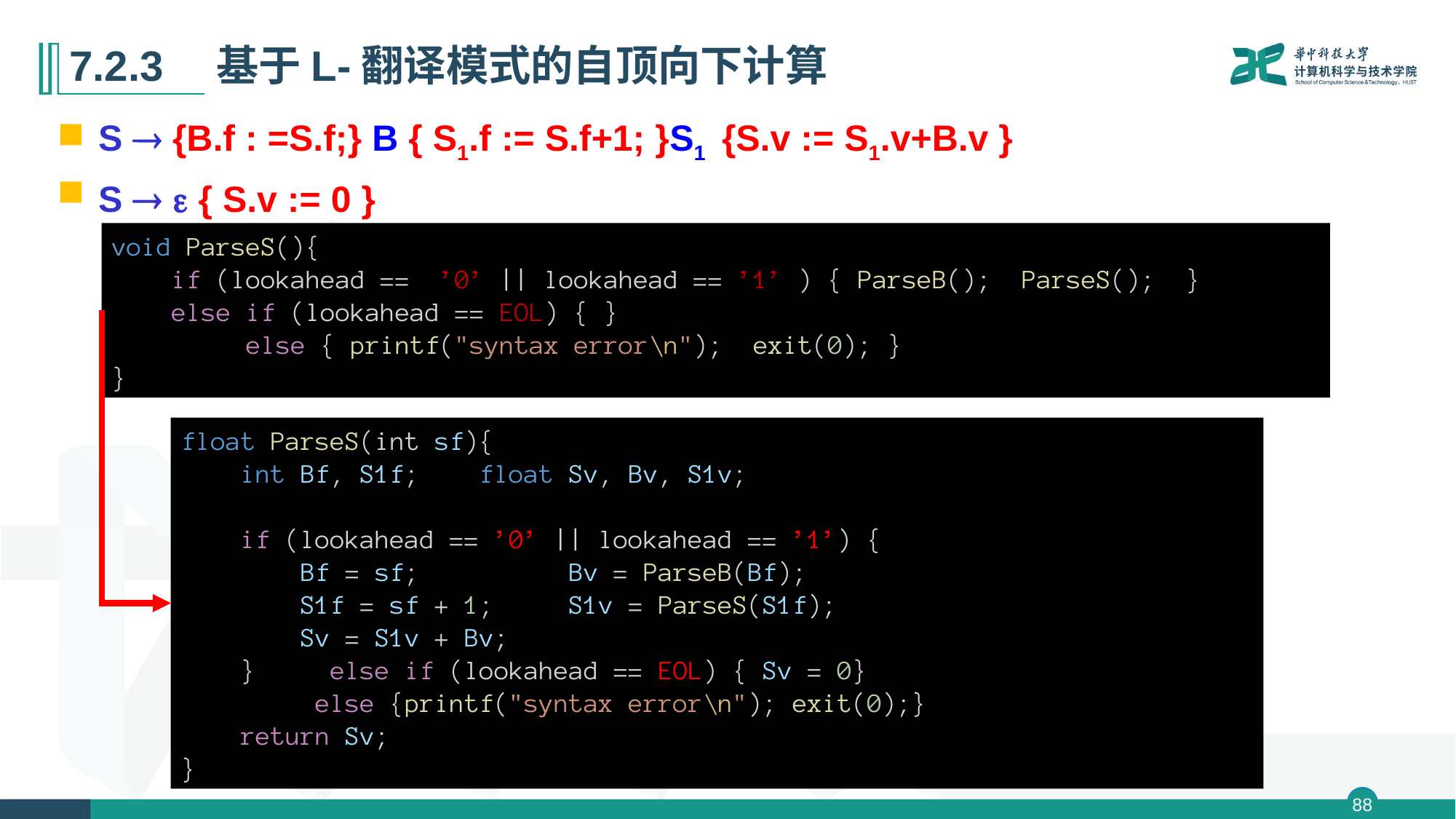

# 7.2.3　基于L-翻译模式的自顶向下计算
S → {B.f : =S.f;} B { S1.f := S.f+1; }S1  {S.v := S1.v+B.v }
S → ε { S.v := 0 }

void ParseS(){
    if (lookahead ==  ’0’ || lookahead == ’1’ ) { ParseB();  ParseS();  }
    else if (lookahead == EOL) { }
         else { printf("syntax error\n");  exit(0); }
}
float ParseS(int sf){
    int Bf, S1f;    float Sv, Bv, S1v;

    if (lookahead == ’0’ || lookahead == ’1’) {
        Bf = sf;          Bv = ParseB(Bf);
        S1f = sf + 1;     S1v = ParseS(S1f);
        Sv = S1v + Bv;
    }     else if (lookahead == EOL) { Sv = 0}
         else {printf("syntax error\n"); exit(0);}
    return Sv;
}